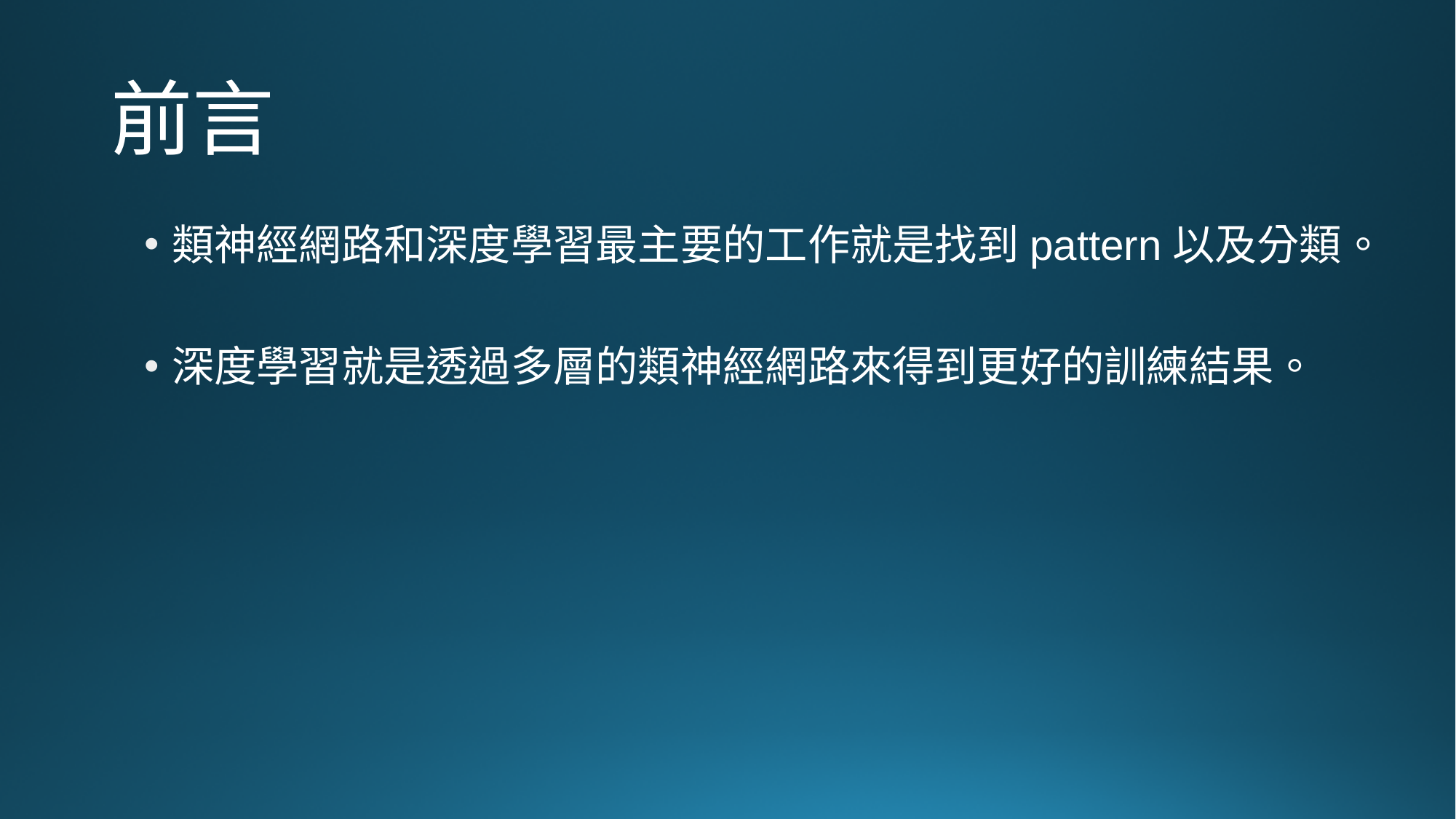

# 前言
類神經網路和深度學習最主要的工作就是找到pattern以及分類。

深度學習就是透過多層的類神經網路來得到更好的訓練結果。